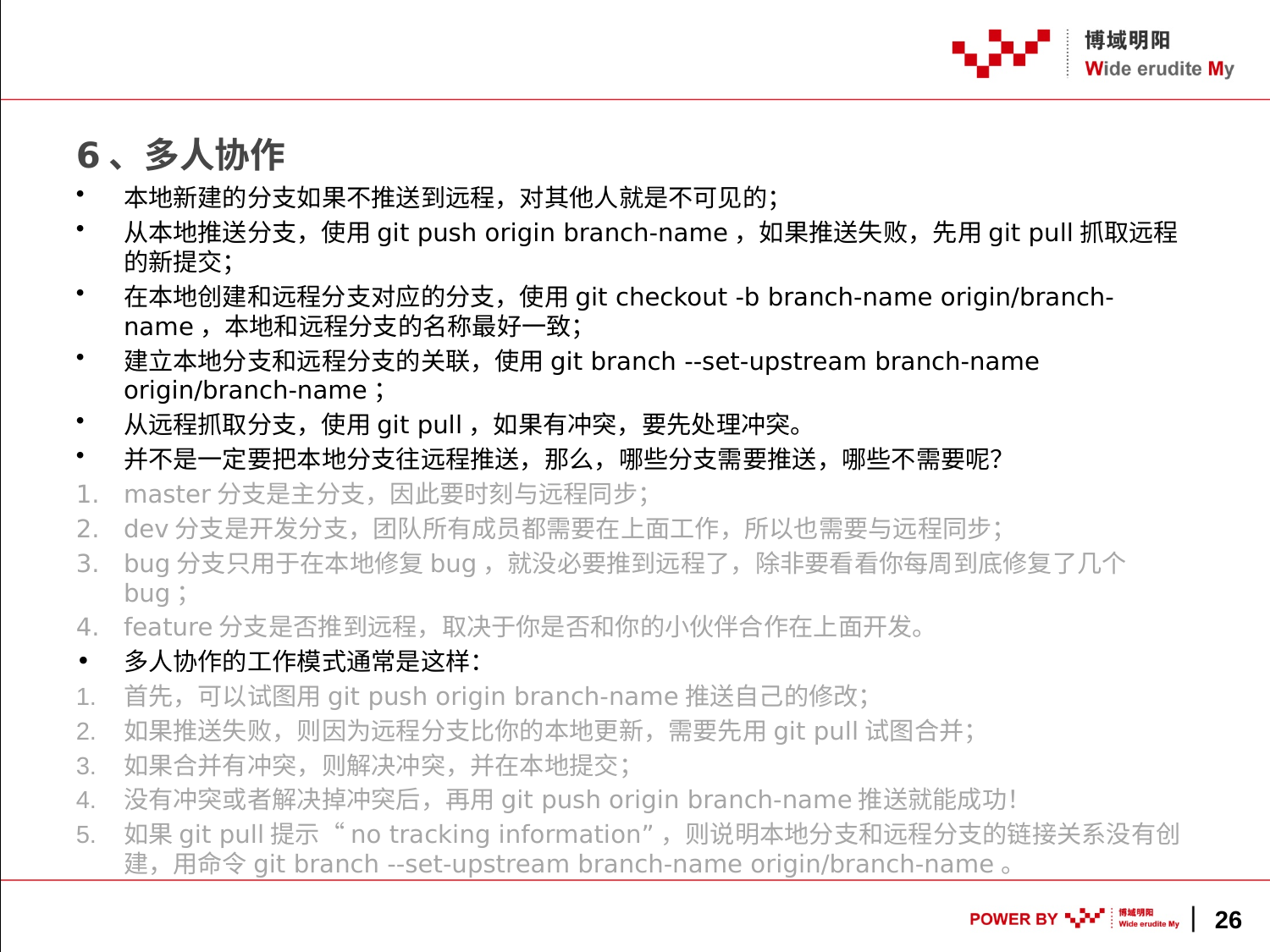

# 6、多人协作
本地新建的分支如果不推送到远程，对其他人就是不可见的；
从本地推送分支，使用git push origin branch-name，如果推送失败，先用git pull抓取远程的新提交；
在本地创建和远程分支对应的分支，使用git checkout -b branch-name origin/branch-name，本地和远程分支的名称最好一致；
建立本地分支和远程分支的关联，使用git branch --set-upstream branch-name origin/branch-name；
从远程抓取分支，使用git pull，如果有冲突，要先处理冲突。
并不是一定要把本地分支往远程推送，那么，哪些分支需要推送，哪些不需要呢？
master分支是主分支，因此要时刻与远程同步；
dev分支是开发分支，团队所有成员都需要在上面工作，所以也需要与远程同步；
bug分支只用于在本地修复bug，就没必要推到远程了，除非要看看你每周到底修复了几个bug；
feature分支是否推到远程，取决于你是否和你的小伙伴合作在上面开发。
多人协作的工作模式通常是这样：
首先，可以试图用git push origin branch-name推送自己的修改；
如果推送失败，则因为远程分支比你的本地更新，需要先用git pull试图合并；
如果合并有冲突，则解决冲突，并在本地提交；
没有冲突或者解决掉冲突后，再用git push origin branch-name推送就能成功！
如果git pull提示“no tracking information”，则说明本地分支和远程分支的链接关系没有创建，用命令git branch --set-upstream branch-name origin/branch-name。

26